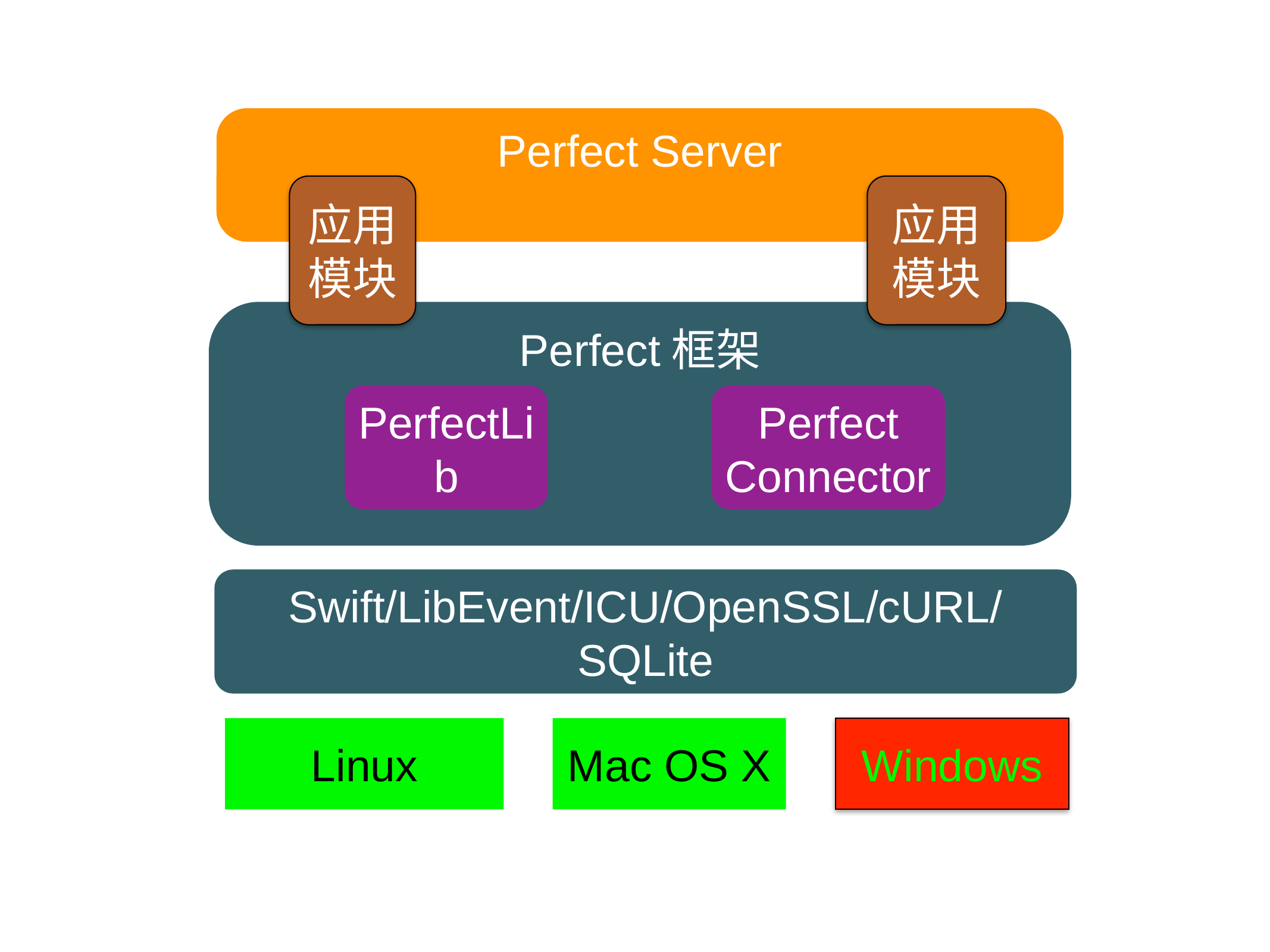

Perfect Server
应用模块
应用模块
Perfect框架
PerfectLib
Perfect Connector
Swift/LibEvent/ICU/OpenSSL/cURL/SQLite
Linux
Mac OS X
Windows